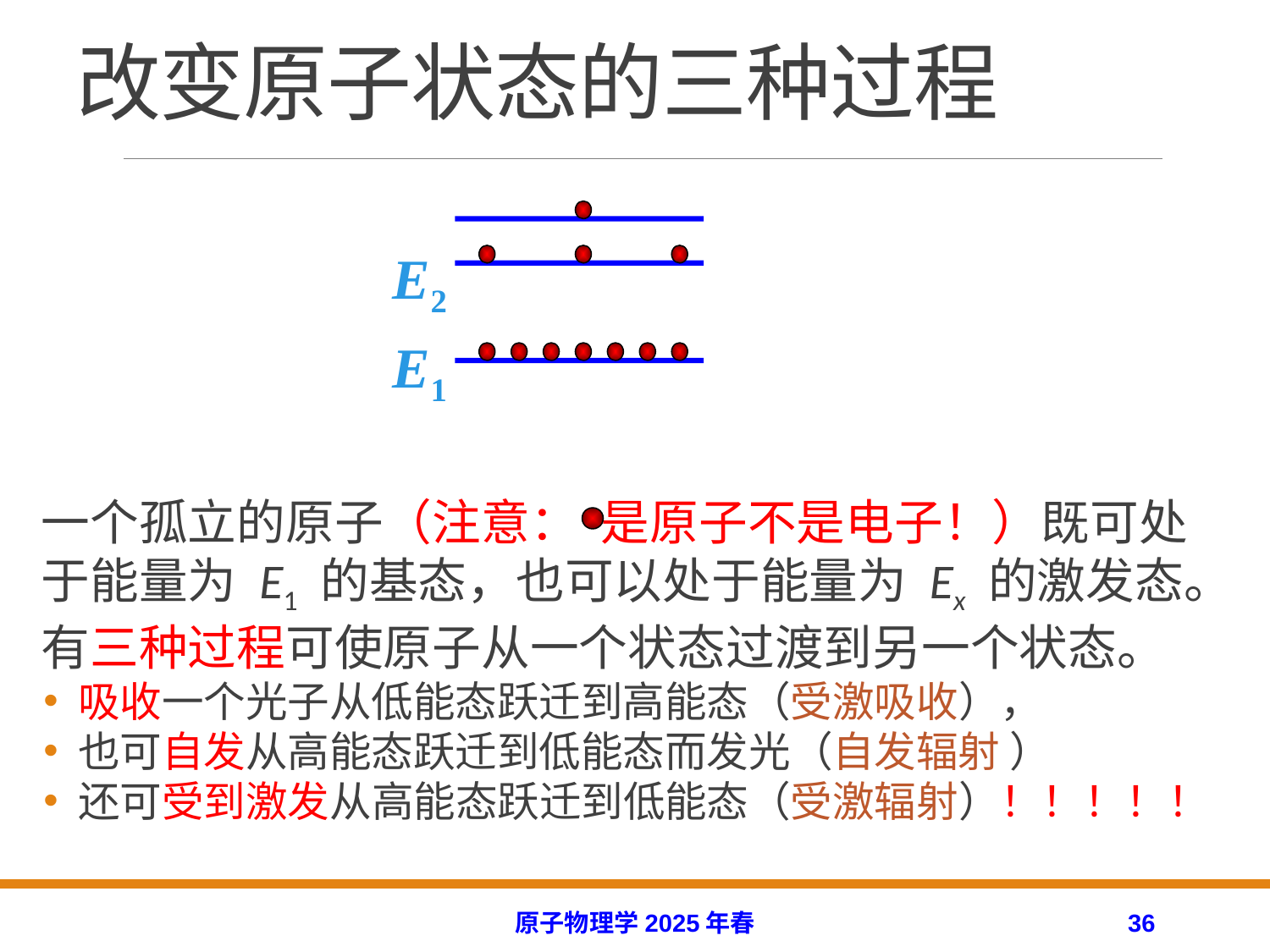

# 改变原子状态的三种过程

E2

E1

一个孤立的原子（注意：  是原子不是电子！）既可处于能量为 E1 的基态，也可以处于能量为 Ex 的激发态。有三种过程可使原子从一个状态过渡到另一个状态。
吸收一个光子从低能态跃迁到高能态（受激吸收），
也可自发从高能态跃迁到低能态而发光（自发辐射 ）
还可受到激发从高能态跃迁到低能态（受激辐射）！！！！！

原子物理学2025年春
36